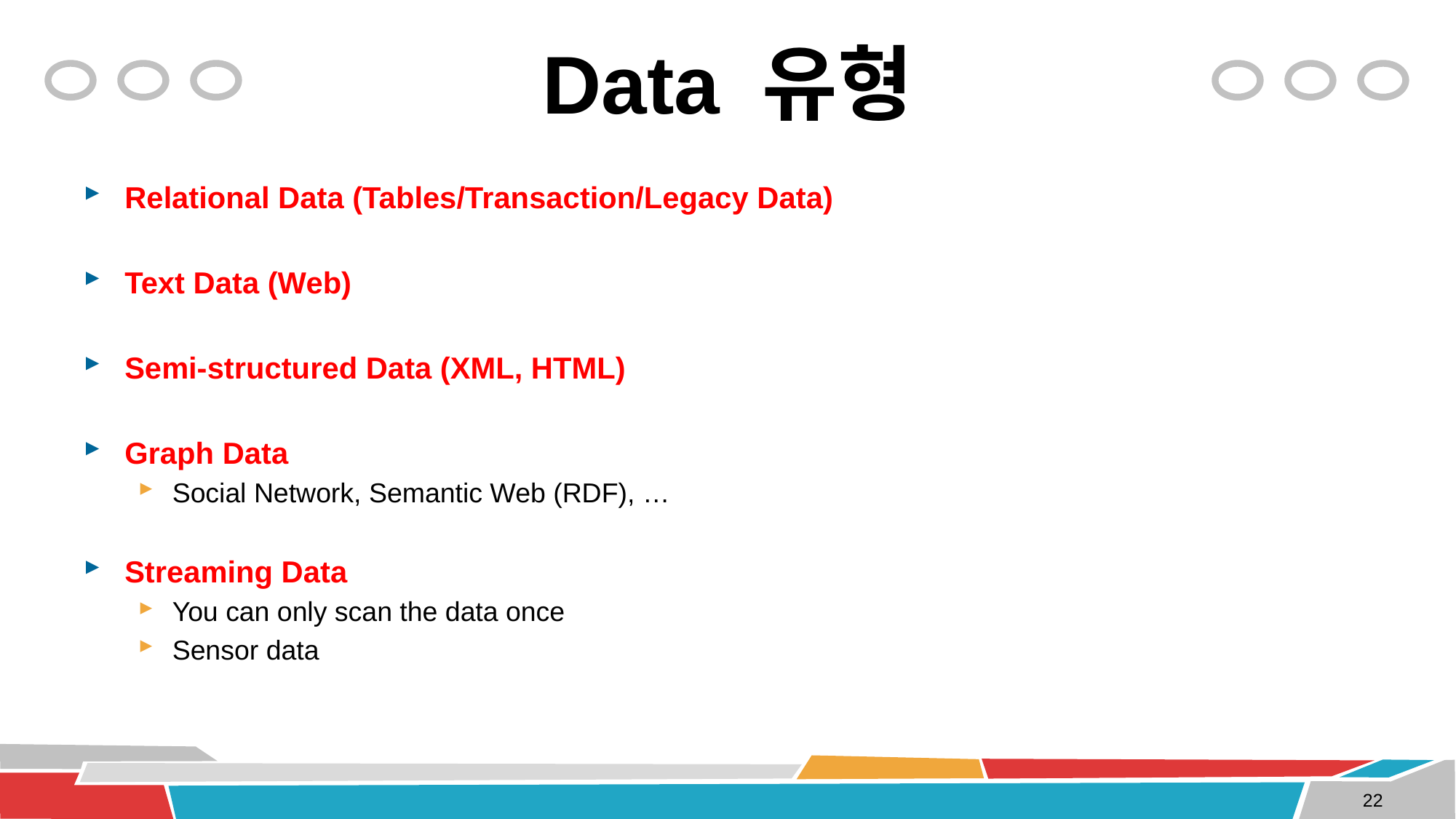

# Data 유형
Relational Data (Tables/Transaction/Legacy Data)

Text Data (Web)

Semi-structured Data (XML, HTML)

Graph Data
Social Network, Semantic Web (RDF), …

Streaming Data
You can only scan the data once
Sensor data

22